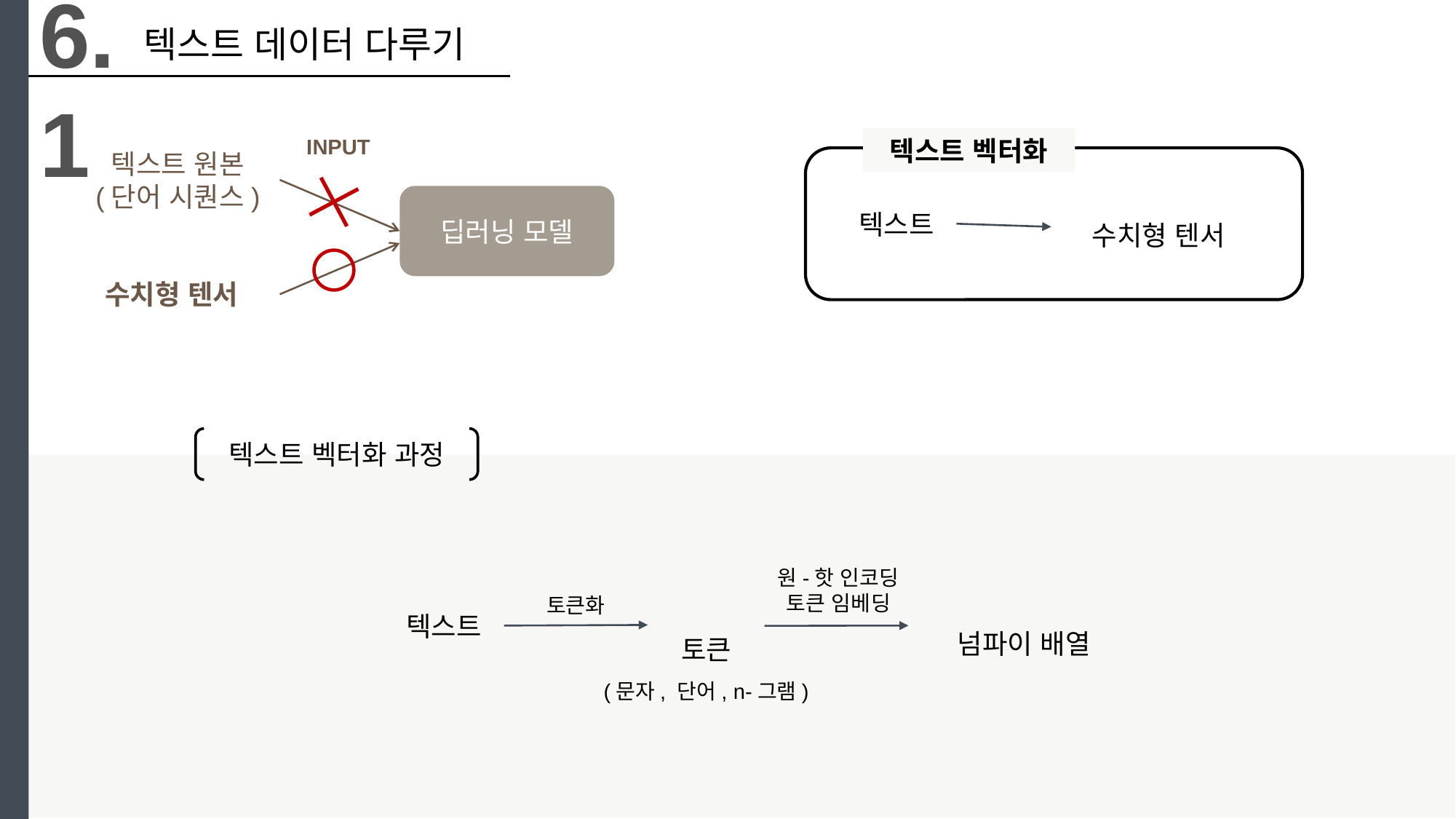

6.1
텍스트 데이터 다루기
INPUT
텍스트 벡터화

수치형 텐서
텍스트
텍스트 원본
(단어 시퀀스)

딥러닝 모델

수치형 텐서
텍스트 벡터화 과정

원-핫 인코딩
토큰 임베딩
토큰화
텍스트
넘파이 배열
토큰
(문자, 단어, n-그램)